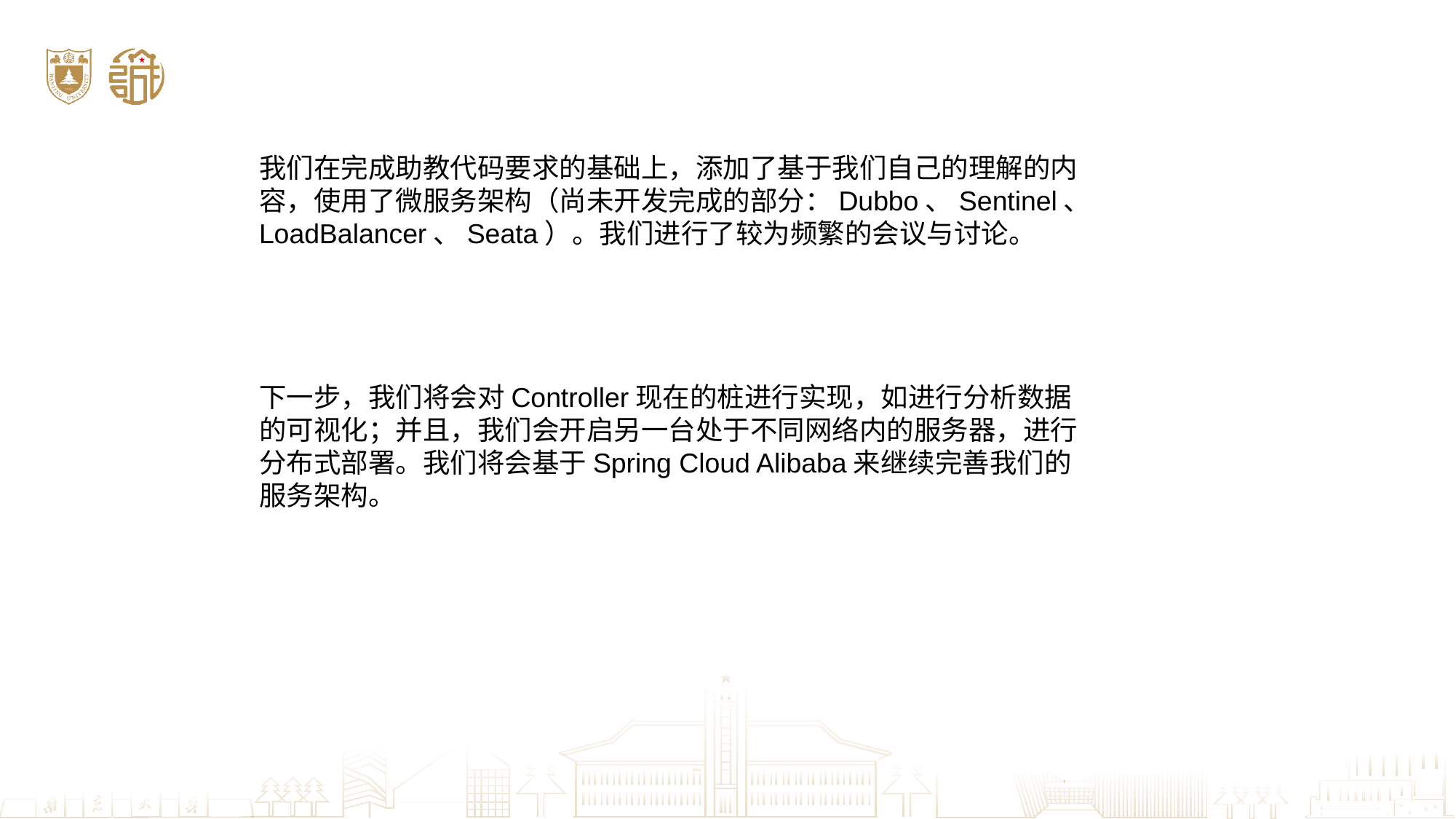

我们在完成助教代码要求的基础上，添加了基于我们自己的理解的内容，使用了微服务架构（尚未开发完成的部分：Dubbo、Sentinel、LoadBalancer、Seata）。我们进行了较为频繁的会议与讨论。

下一步，我们将会对Controller现在的桩进行实现，如进行分析数据的可视化；并且，我们会开启另一台处于不同网络内的服务器，进行分布式部署。我们将会基于Spring Cloud Alibaba来继续完善我们的服务架构。